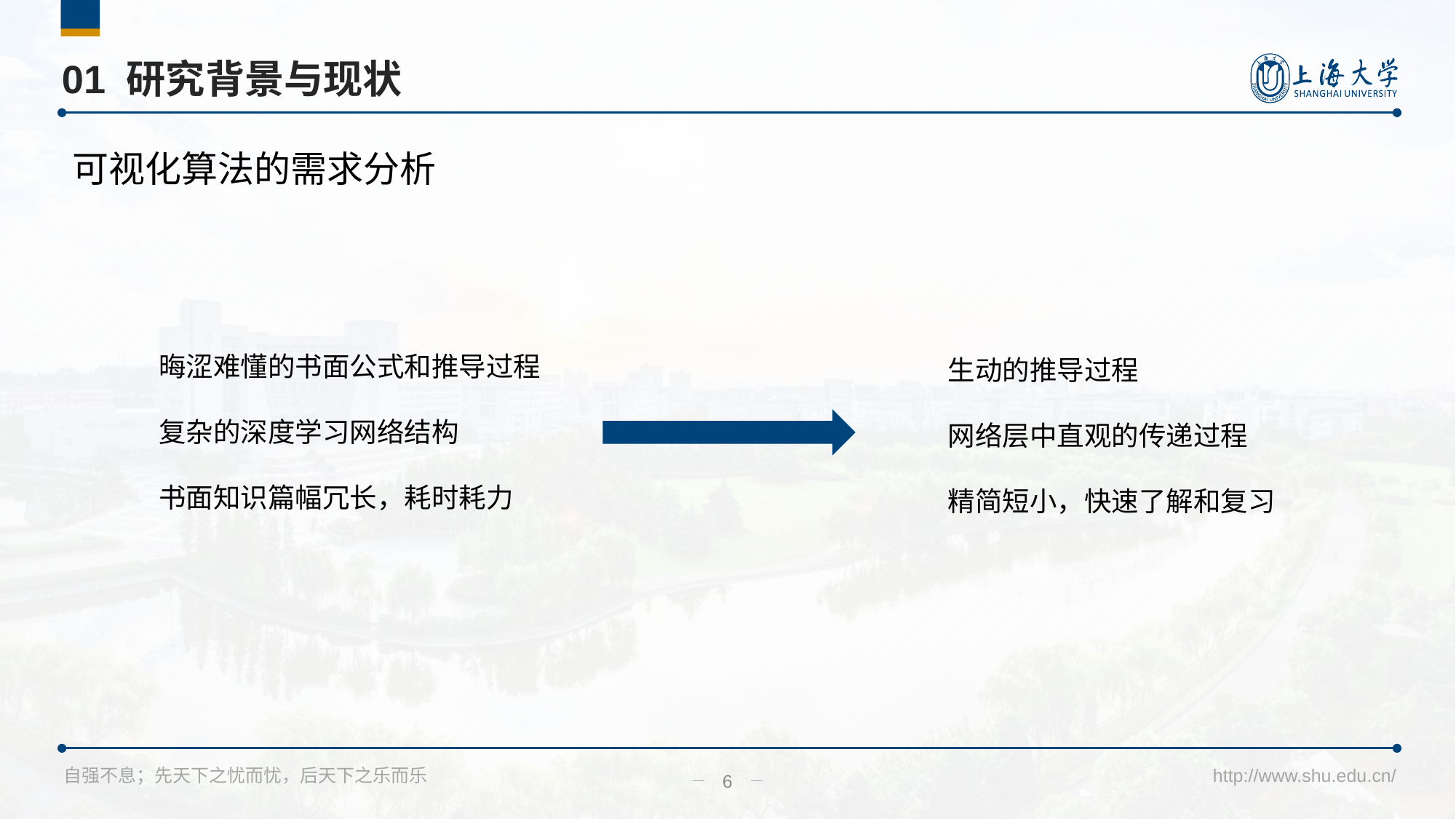

# 01 研究背景与现状
可视化算法的需求分析
晦涩难懂的书面公式和推导过程

复杂的深度学习网络结构

书面知识篇幅冗长，耗时耗力
生动的推导过程

网络层中直观的传递过程

精简短小，快速了解和复习

6